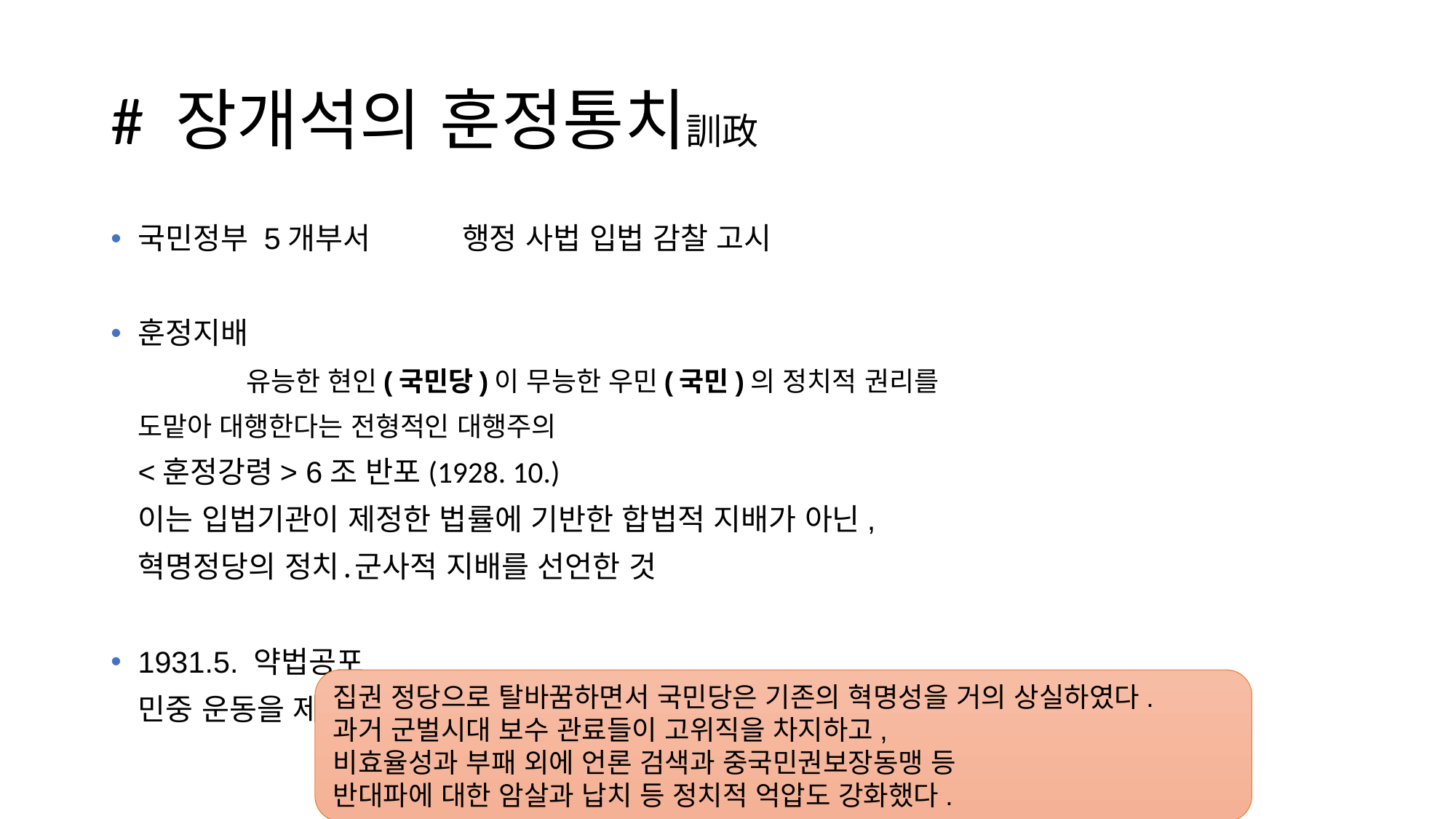

# # 장개석의 훈정통치訓政
국민정부 5개부서	행정 사법 입법 감찰 고시

훈정지배
	    	유능한 현인(국민당)이 무능한 우민(국민)의 정치적 권리를
		도맡아 대행한다는 전형적인 대행주의
		<훈정강령> 6조 반포(1928. 10.)
		이는 입법기관이 제정한 법률에 기반한 합법적 지배가 아닌,
		혁명정당의 정치․군사적 지배를 선언한 것

1931.5. 약법공포
	민중 운동을 제한하고 다른 모든 정당, 정치 결사의 정치 행위를 금지한 일당 지배
집권 정당으로 탈바꿈하면서 국민당은 기존의 혁명성을 거의 상실하였다.
과거 군벌시대 보수 관료들이 고위직을 차지하고,
비효율성과 부패 외에 언론 검색과 중국민권보장동맹 등
반대파에 대한 암살과 납치 등 정치적 억압도 강화했다.